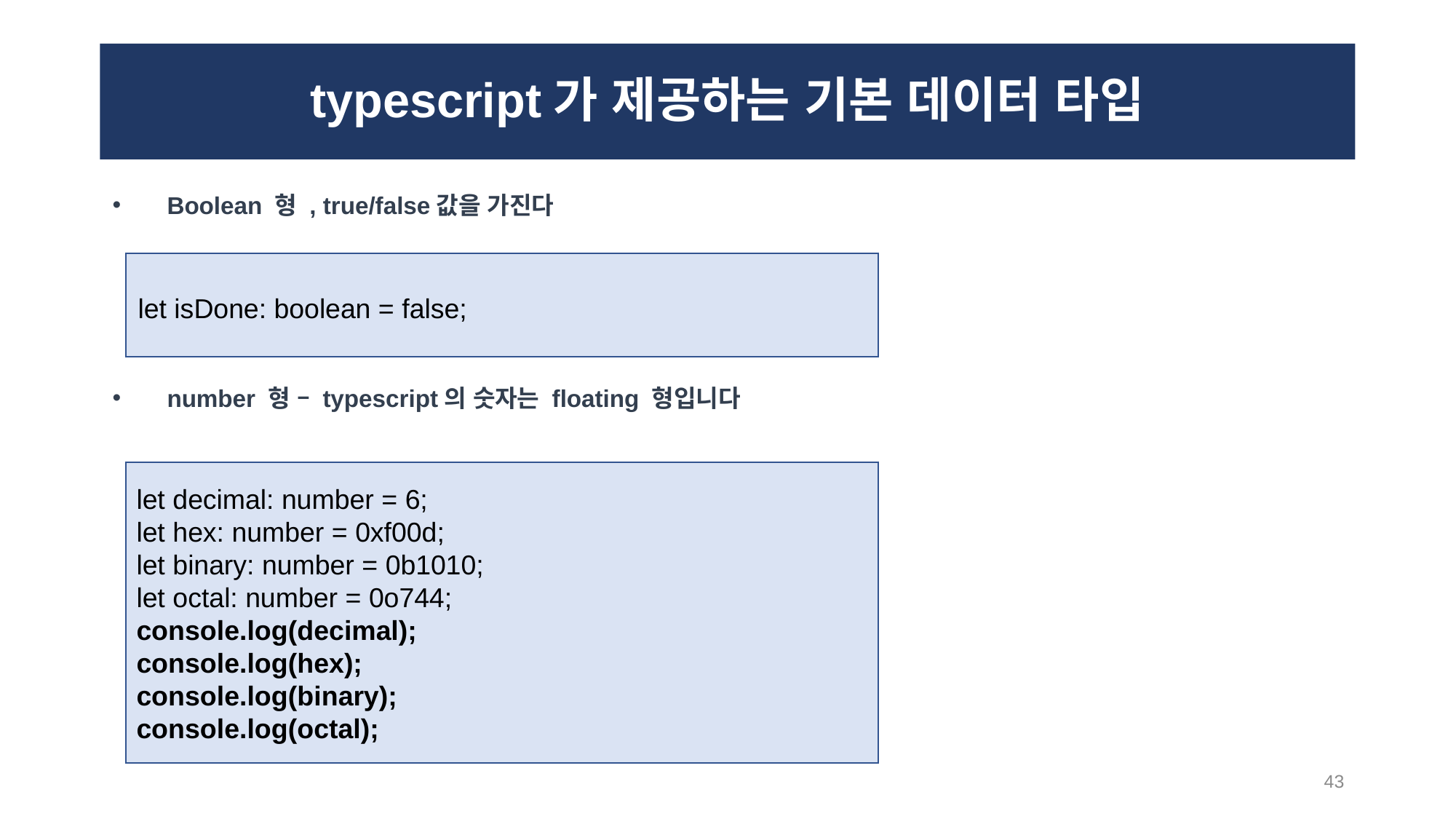

# typescript가 제공하는 기본 데이터 타입
Boolean 형 , true/false값을 가진다

number 형 – typescript의 숫자는 floating 형입니다

let isDone: boolean = false;
let decimal: number = 6;
let hex: number = 0xf00d;
let binary: number = 0b1010;
let octal: number = 0o744;
console.log(decimal);
console.log(hex);
console.log(binary);
console.log(octal);
43